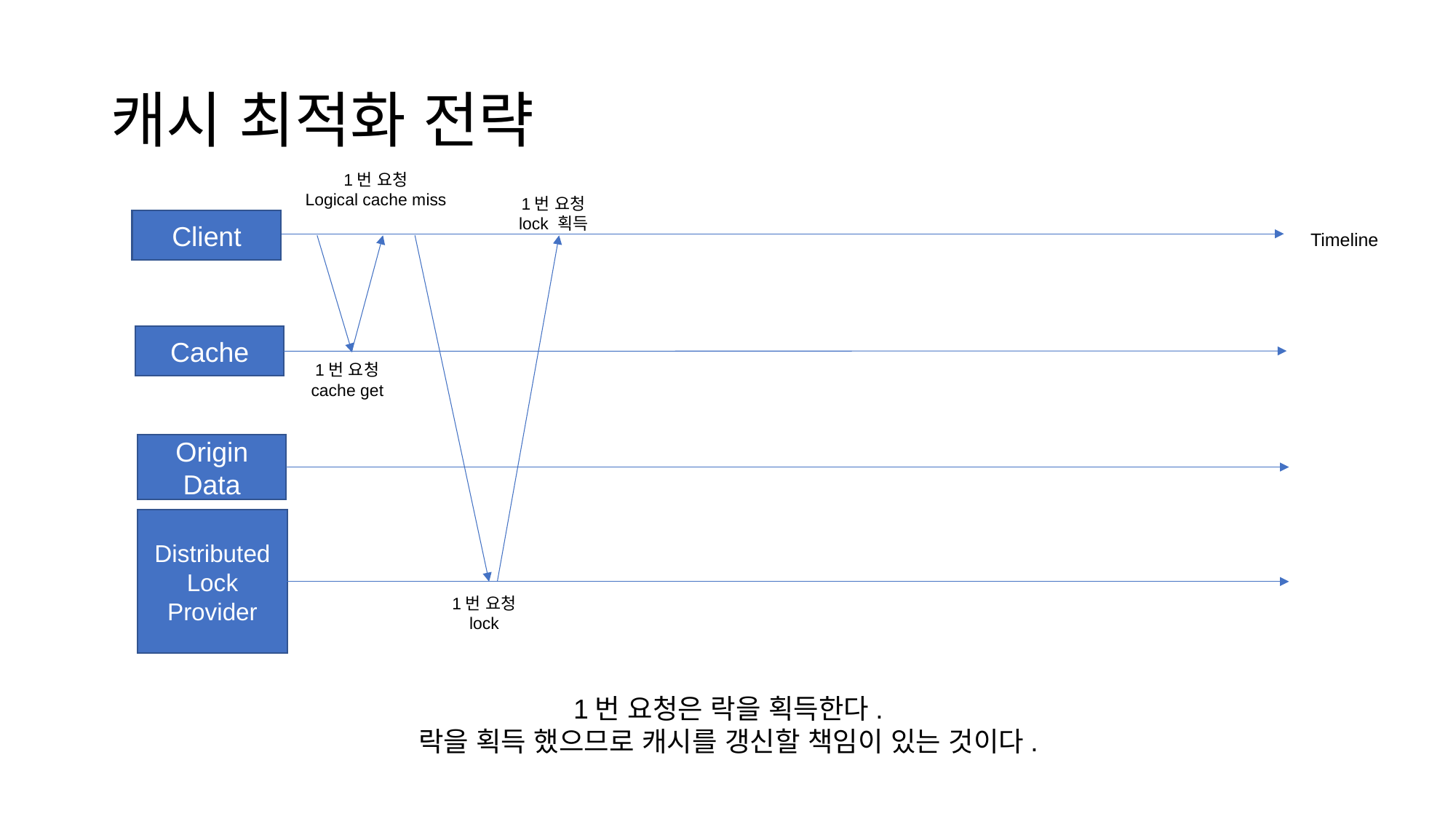

# 캐시 최적화 전략
1번 요청
Logical cache miss
1번 요청
lock 획득
Client
Timeline
Cache
1번 요청
cache get
Origin Data
Distributed Lock Provider
1번 요청
lock
1번 요청은 락을 획득한다.
락을 획득 했으므로 캐시를 갱신할 책임이 있는 것이다.